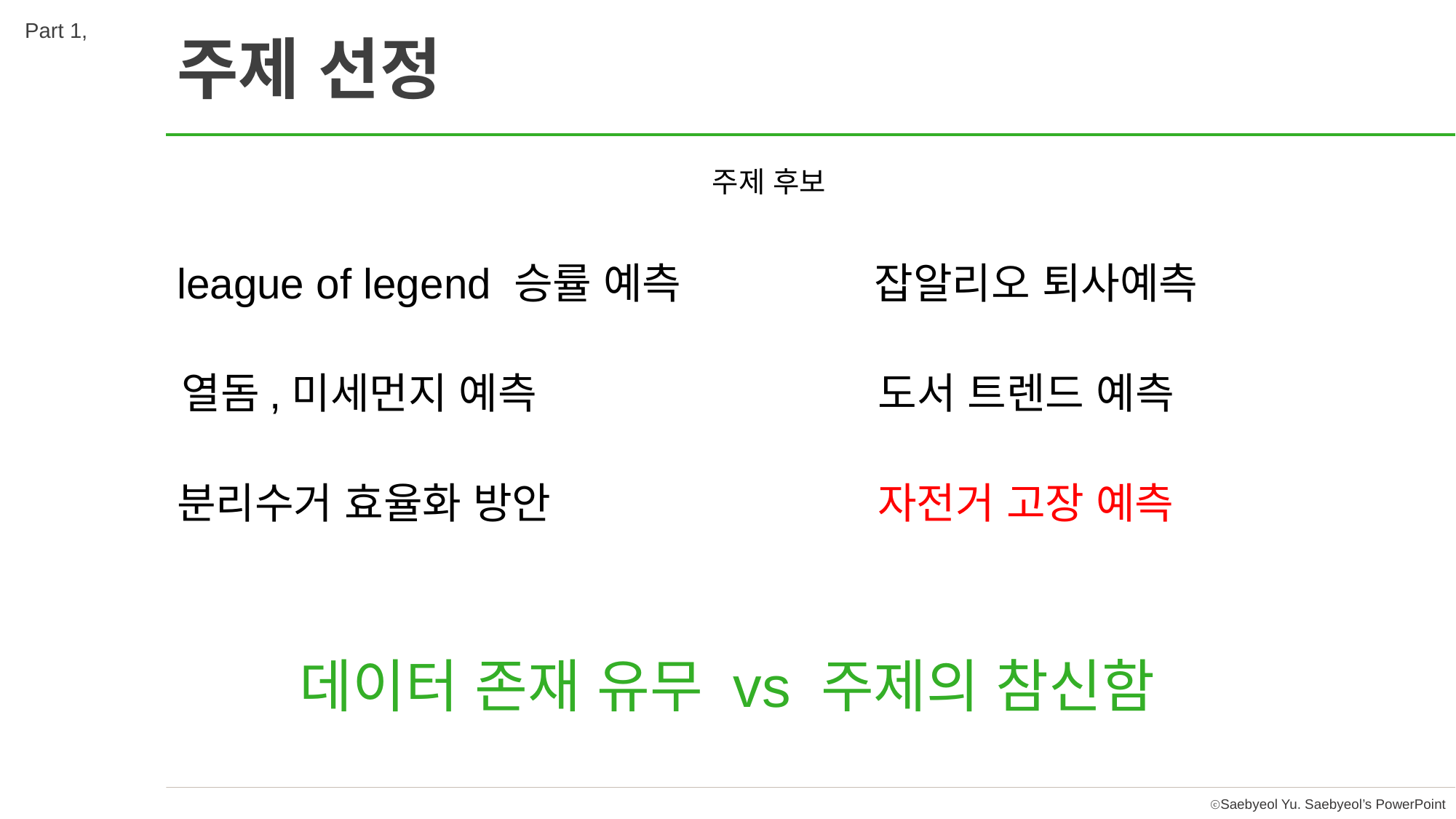

Part 1,
주제 선정
주제 후보
league of legend 승률 예측
잡알리오 퇴사예측
열돔,미세먼지 예측
도서 트렌드 예측
분리수거 효율화 방안

자전거 고장 예측

데이터 존재 유무 vs 주제의 참신함